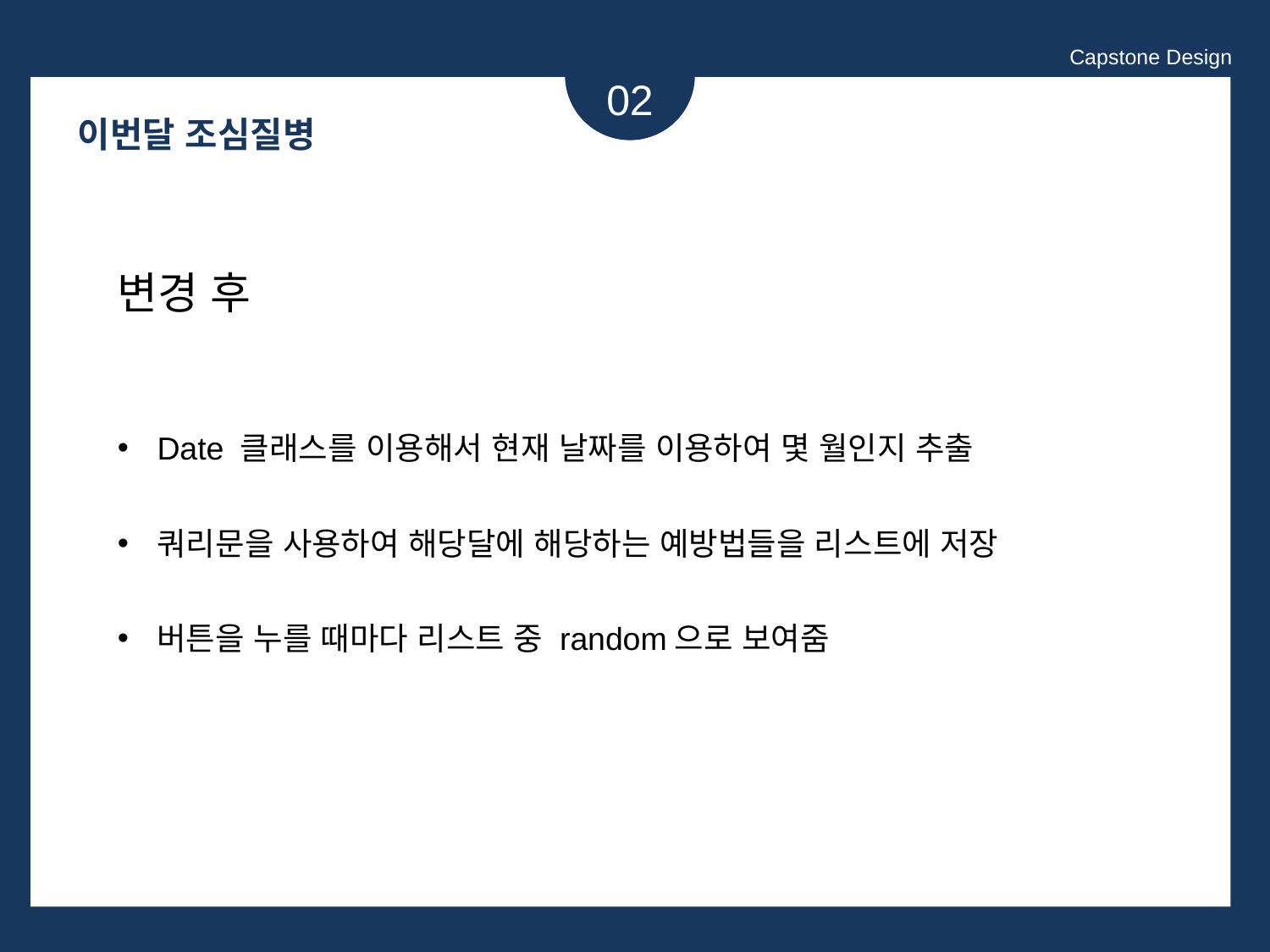

Capstone Design
02

이번달 조심질병
변경 후

Date 클래스를 이용해서 현재 날짜를 이용하여 몇 월인지 추출
쿼리문을 사용하여 해당달에 해당하는 예방법들을 리스트에 저장
버튼을 누를 때마다 리스트 중 random으로 보여줌
소제목